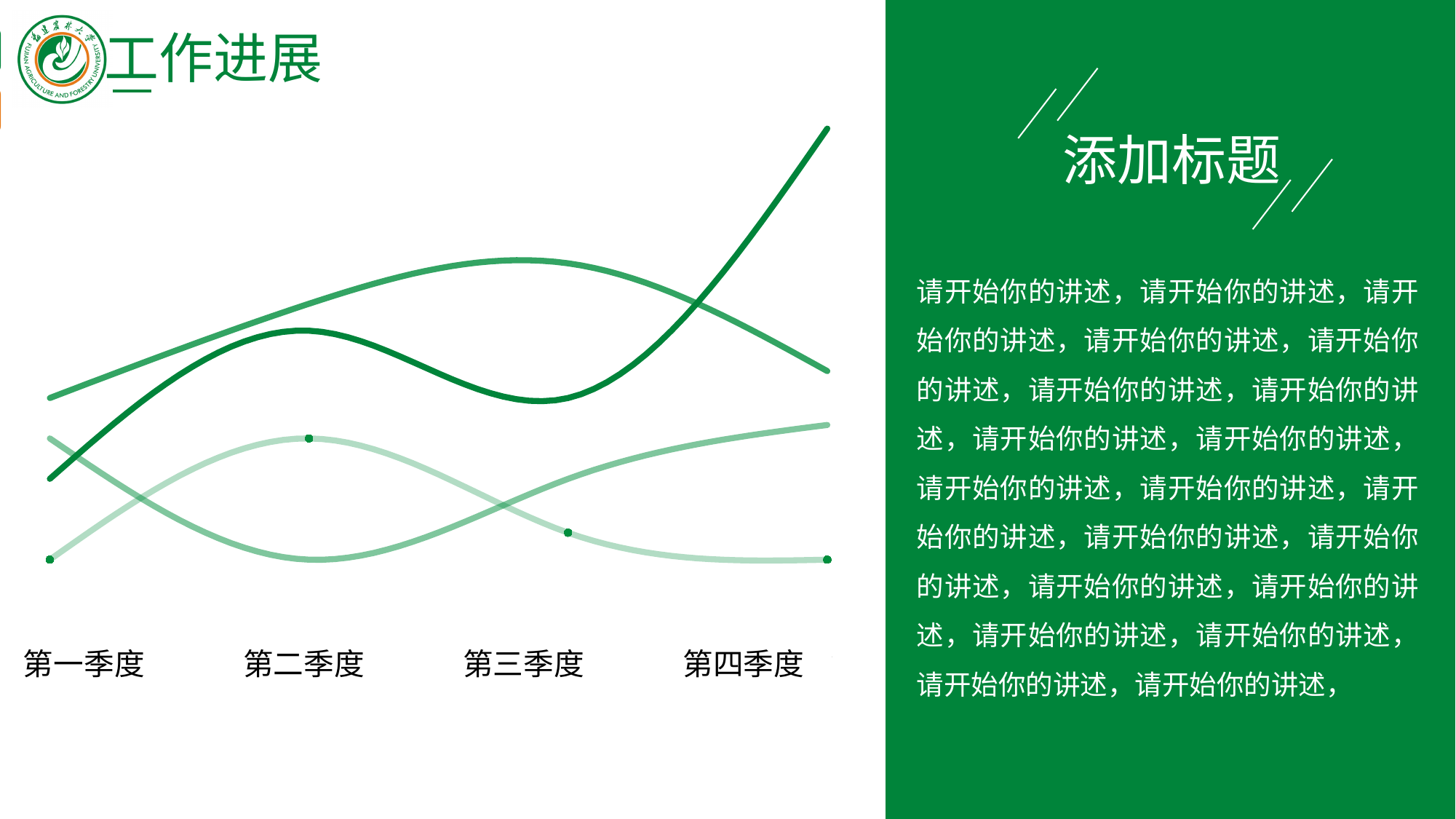

工作进展

### Chart

| Category | Y 值 | 系列2 | 系列3 | 系列4 |
|---|---|---|---|---|
第一季度
第二季度
第三季度
第四季度

添加标题
请开始你的讲述，请开始你的讲述，请开始你的讲述，请开始你的讲述，请开始你的讲述，请开始你的讲述，请开始你的讲述，请开始你的讲述，请开始你的讲述，请开始你的讲述，请开始你的讲述，请开始你的讲述，请开始你的讲述，请开始你的讲述，请开始你的讲述，请开始你的讲述，请开始你的讲述，请开始你的讲述，请开始你的讲述，请开始你的讲述，